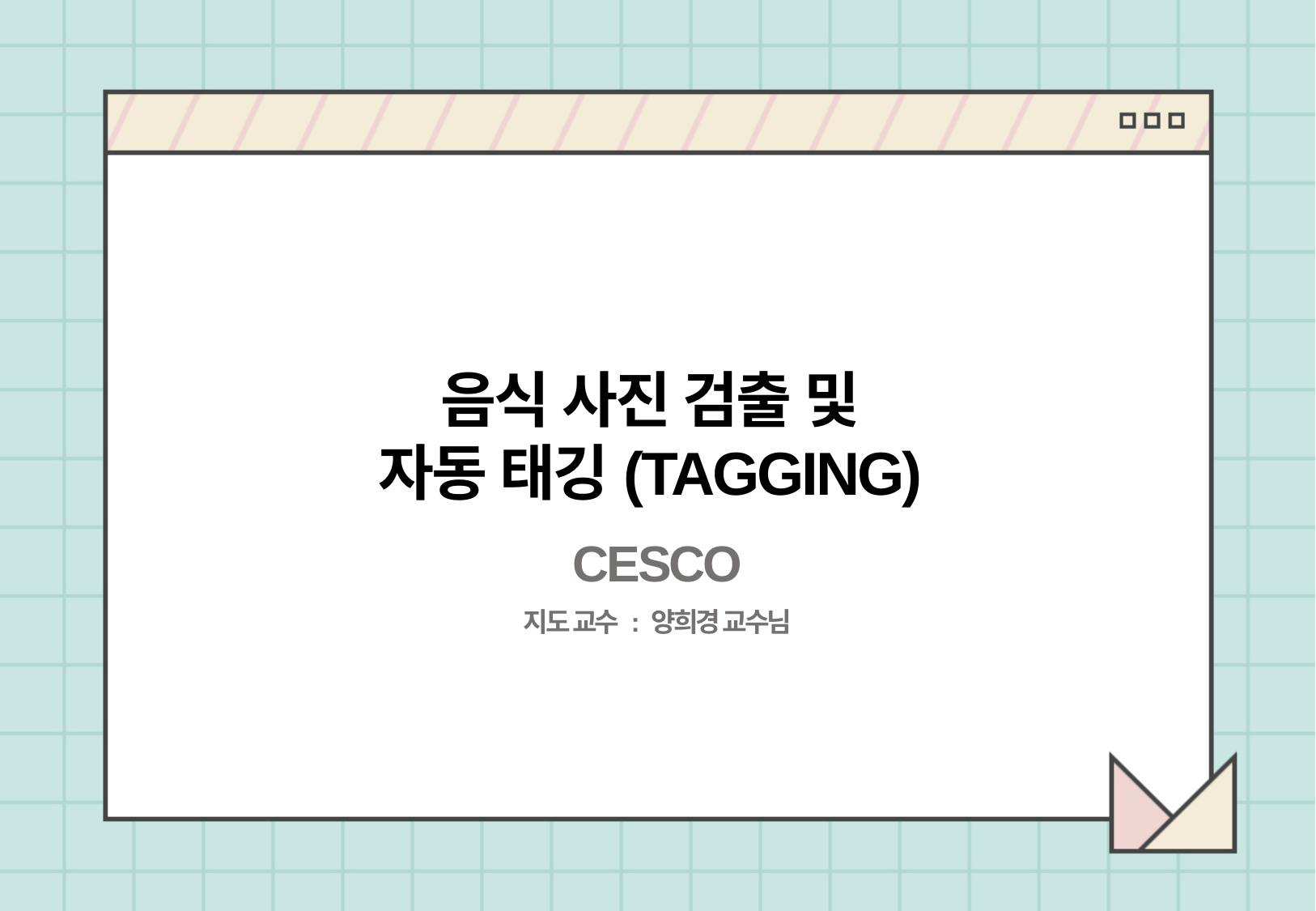

음식 사진 검출 및
자동 태깅(TAGGING)
CESCO
지도 교수 : 양희경 교수님